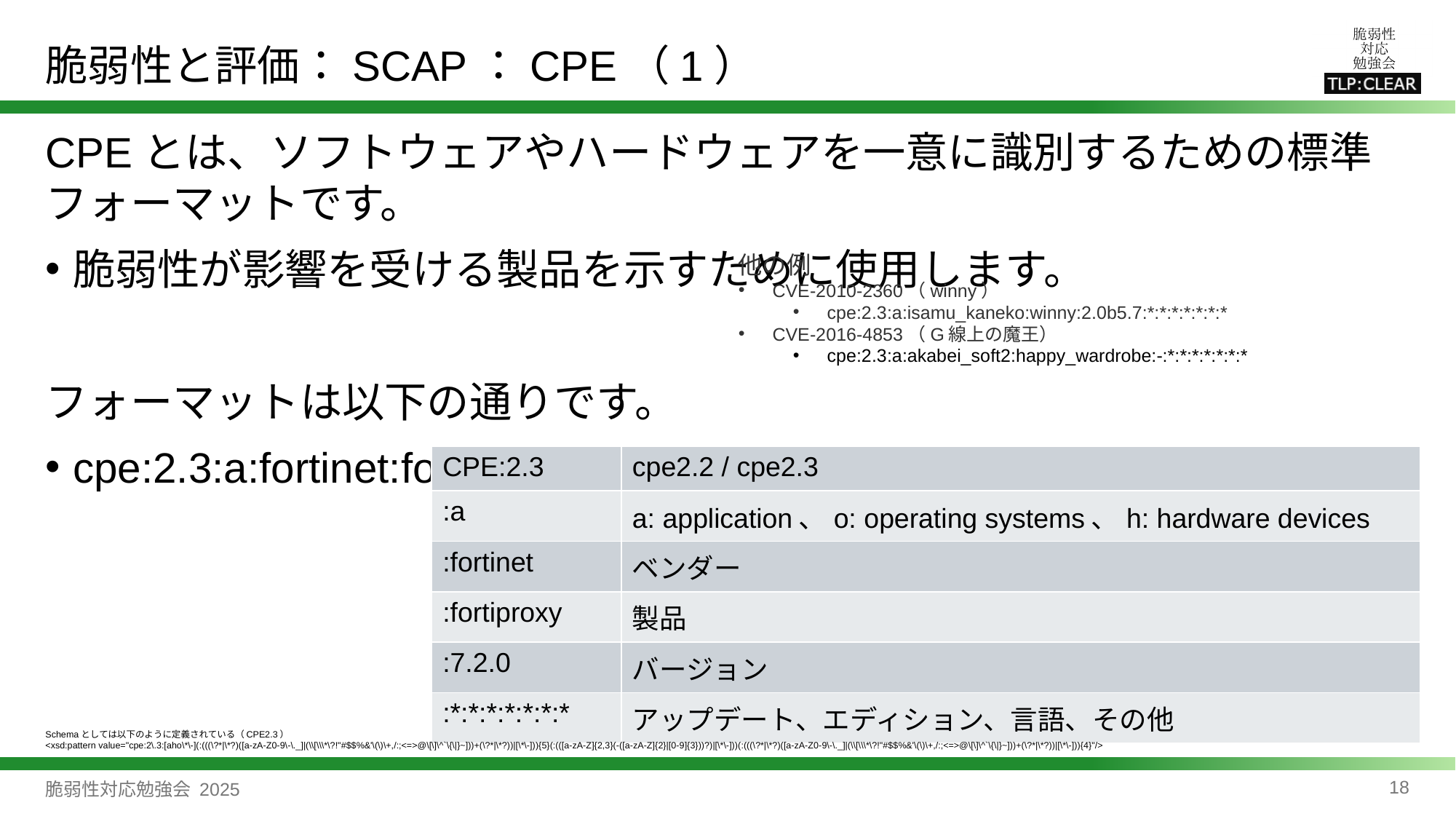

# 脆弱性と評価：SCAP：CPE（1）
CPEとは、ソフトウェアやハードウェアを一意に識別するための標準フォーマットです。
脆弱性が影響を受ける製品を示すために使用します。

フォーマットは以下の通りです。
cpe:2.3:a:fortinet:fortiproxy:7.2.0:*:*:*:*:*:*:*
他の例
CVE-2010-2360（winny）
cpe:2.3:a:isamu_kaneko:winny:2.0b5.7:*:*:*:*:*:*:*
CVE-2016-4853（G線上の魔王）
cpe:2.3:a:akabei_soft2:happy_wardrobe:-:*:*:*:*:*:*:*
| CPE:2.3 | cpe2.2 / cpe2.3 |
| --- | --- |
| :a | a: application、o: operating systems、h: hardware devices |
| :fortinet | ベンダー |
| :fortiproxy | 製品 |
| :7.2.0 | バージョン |
| :\*:\*:\*:\*:\*:\*:\* | アップデート、エディション、言語、その他 |
Schemaとしては以下のように定義されている（CPE2.3）
<xsd:pattern value="cpe:2\.3:[aho\*\-](:(((\?*|\*?)([a-zA-Z0-9\-\._]|(\\[\\\*\?!"#$$%&'\(\)\+,/:;<=>@\[\]\^`\{\|}~]))+(\?*|\*?))|[\*\-])){5}(:(([a-zA-Z]{2,3}(-([a-zA-Z]{2}|[0-9]{3}))?)|[\*\-]))(:(((\?*|\*?)([a-zA-Z0-9\-\._]|(\\[\\\*\?!"#$$%&'\(\)\+,/:;<=>@\[\]\^`\{\|}~]))+(\?*|\*?))|[\*\-])){4}"/>
18
脆弱性対応勉強会 2025